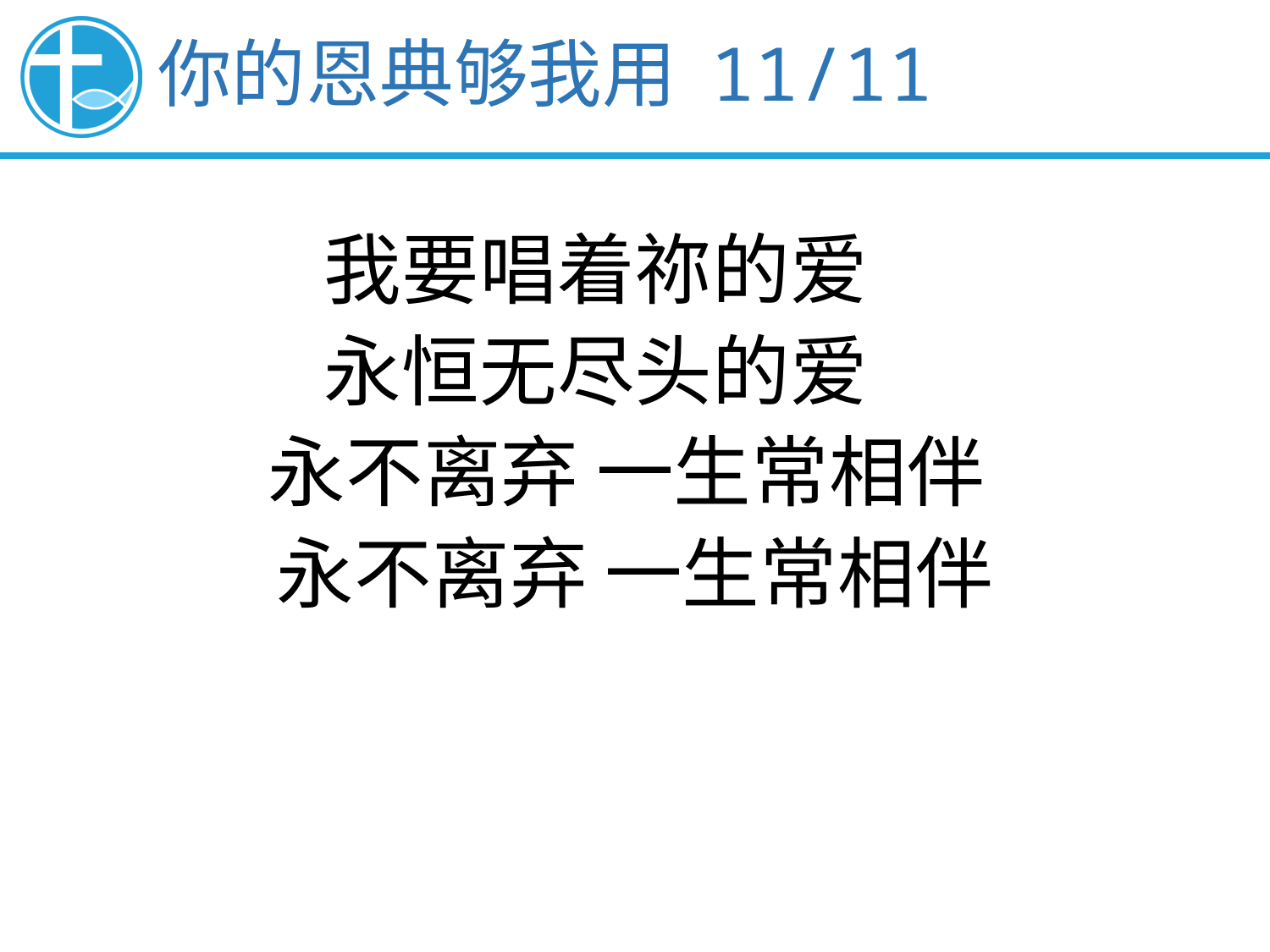

你的恩典够我用 11/11
我要唱着祢的爱
永恒无尽头的爱
永不离弃 一生常相伴
永不离弃 一生常相伴